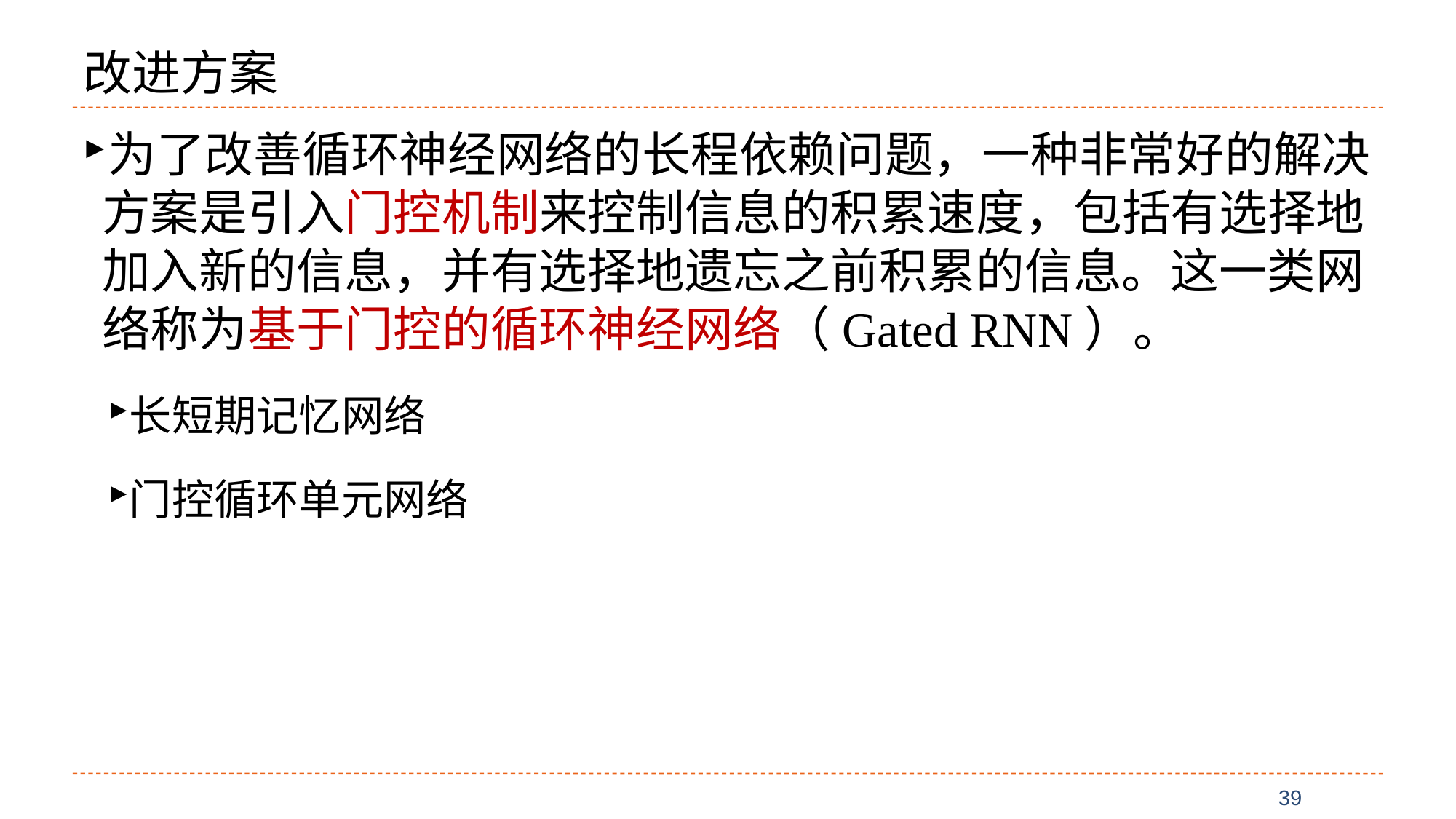

# 改进方案
为了改善循环神经网络的长程依赖问题，一种非常好的解决方案是引入门控机制来控制信息的积累速度，包括有选择地加入新的信息，并有选择地遗忘之前积累的信息。这一类网络称为基于门控的循环神经网络（Gated RNN）。
长短期记忆网络
门控循环单元网络